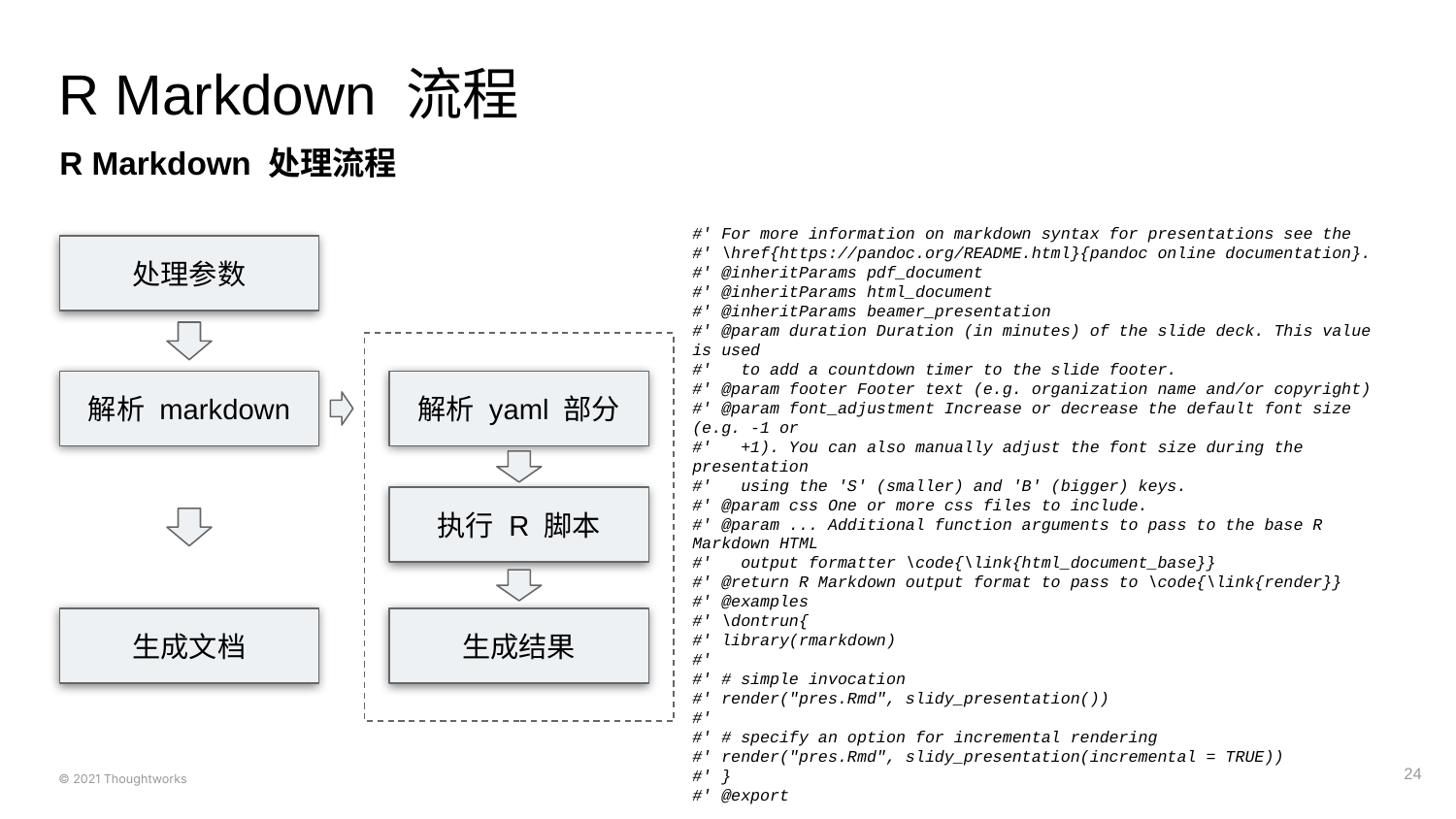

# R Markdown 流程
R Markdown 处理流程
#' For more information on markdown syntax for presentations see the
#' \href{https://pandoc.org/README.html}{pandoc online documentation}.
#' @inheritParams pdf_document
#' @inheritParams html_document
#' @inheritParams beamer_presentation
#' @param duration Duration (in minutes) of the slide deck. This value is used
#'   to add a countdown timer to the slide footer.
#' @param footer Footer text (e.g. organization name and/or copyright)
#' @param font_adjustment Increase or decrease the default font size (e.g. -1 or
#'   +1). You can also manually adjust the font size during the presentation
#'   using the 'S' (smaller) and 'B' (bigger) keys.
#' @param css One or more css files to include.
#' @param ... Additional function arguments to pass to the base R Markdown HTML
#'   output formatter \code{\link{html_document_base}}
#' @return R Markdown output format to pass to \code{\link{render}}
#' @examples
#' \dontrun{
#' library(rmarkdown)
#'
#' # simple invocation
#' render("pres.Rmd", slidy_presentation())
#'
#' # specify an option for incremental rendering
#' render("pres.Rmd", slidy_presentation(incremental = TRUE))
#' }
#' @export

处理参数

解析 markdown
解析 yaml 部分

执行 R 脚本

生成文档
生成结果
24